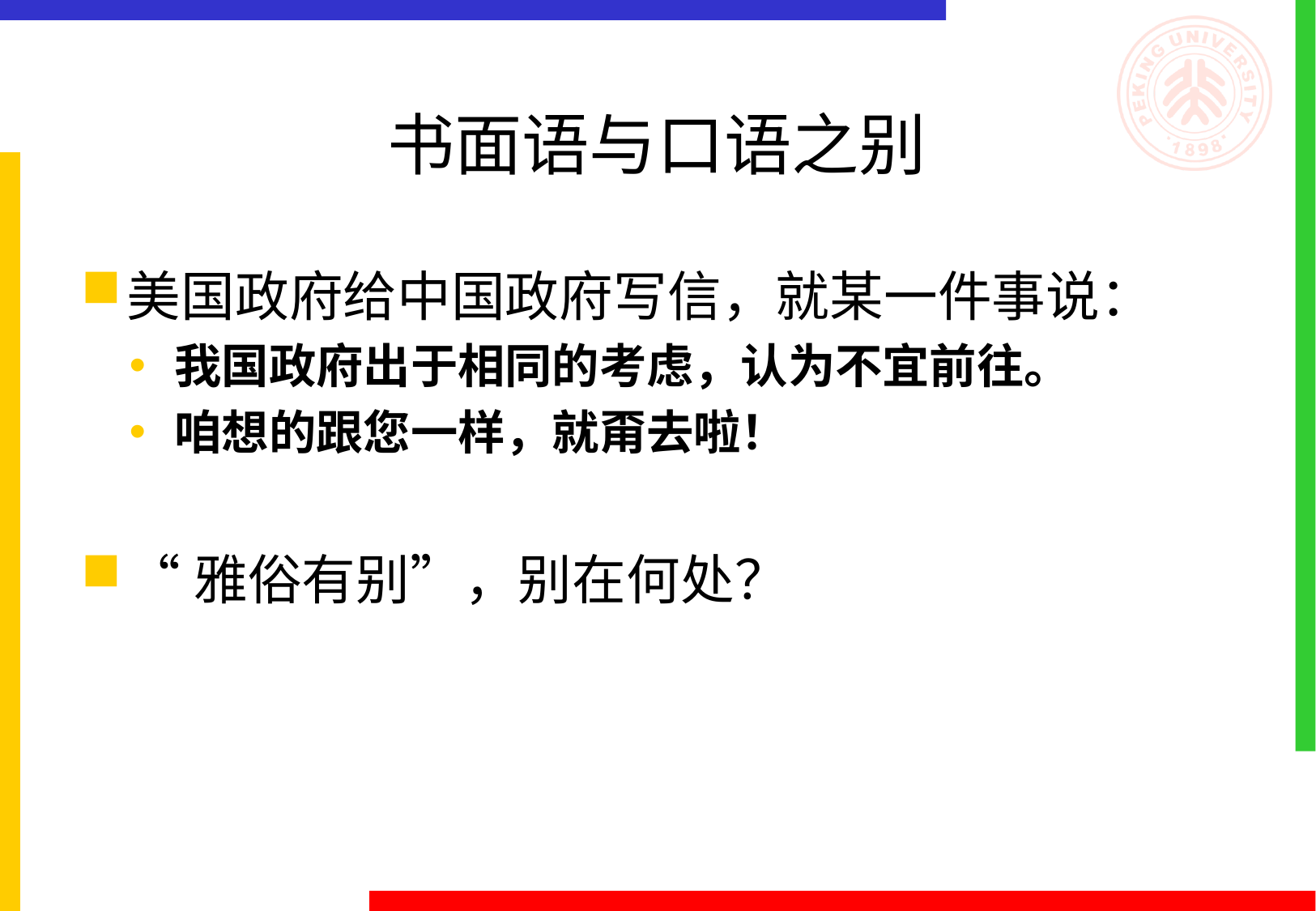

# 书面语与口语之别
美国政府给中国政府写信，就某一件事说：
我国政府出于相同的考虑，认为不宜前往。
咱想的跟您一样，就甭去啦！

“雅俗有别”，别在何处？